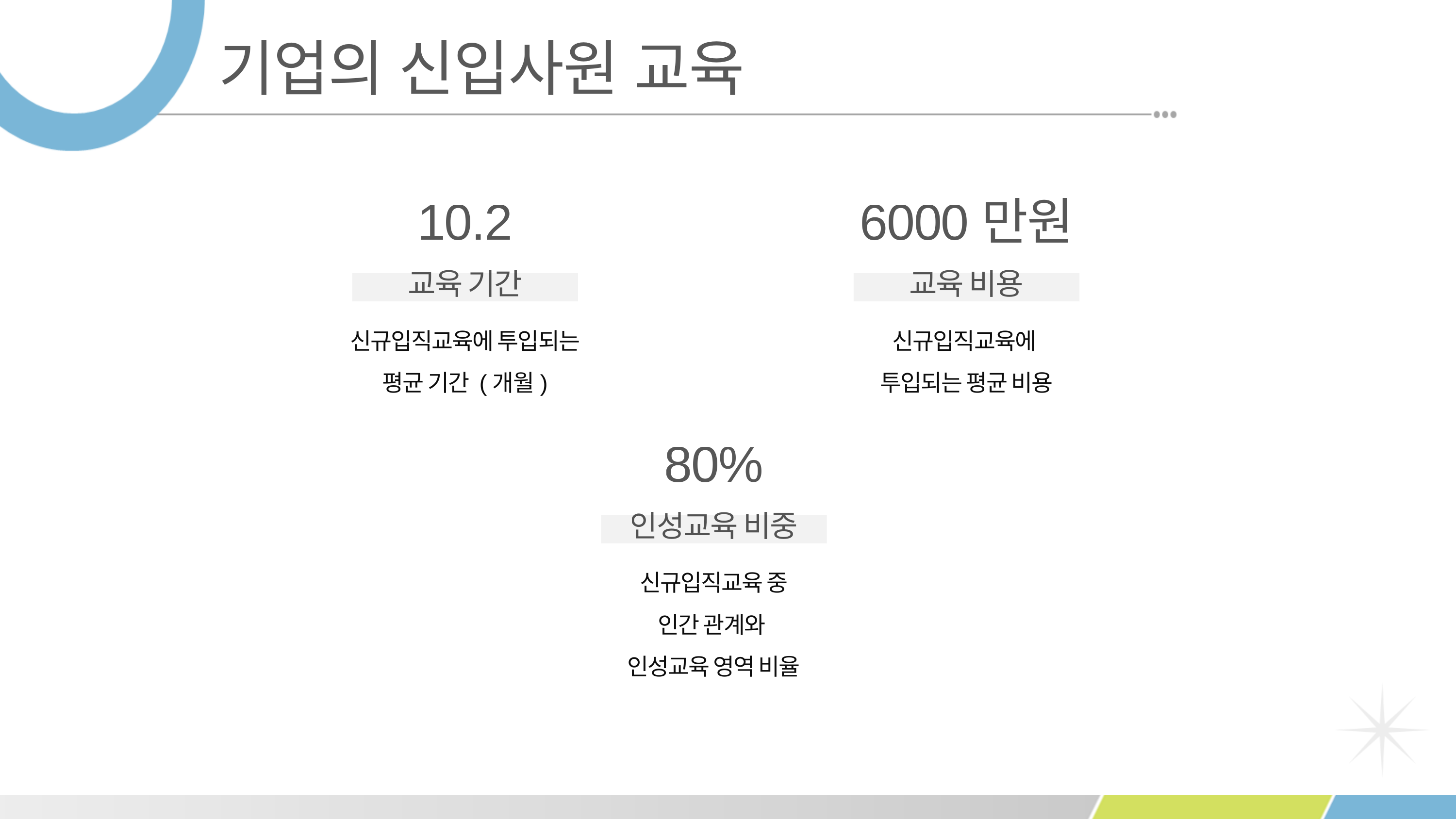

기업의 신입사원 교육
10.2
6000만원
교육 기간
교육 비용
신규입직교육에 투입되는
평균 기간 (개월)
신규입직교육에
투입되는 평균 비용
80%
인성교육 비중
신규입직교육 중
인간 관계와
인성교육 영역 비율